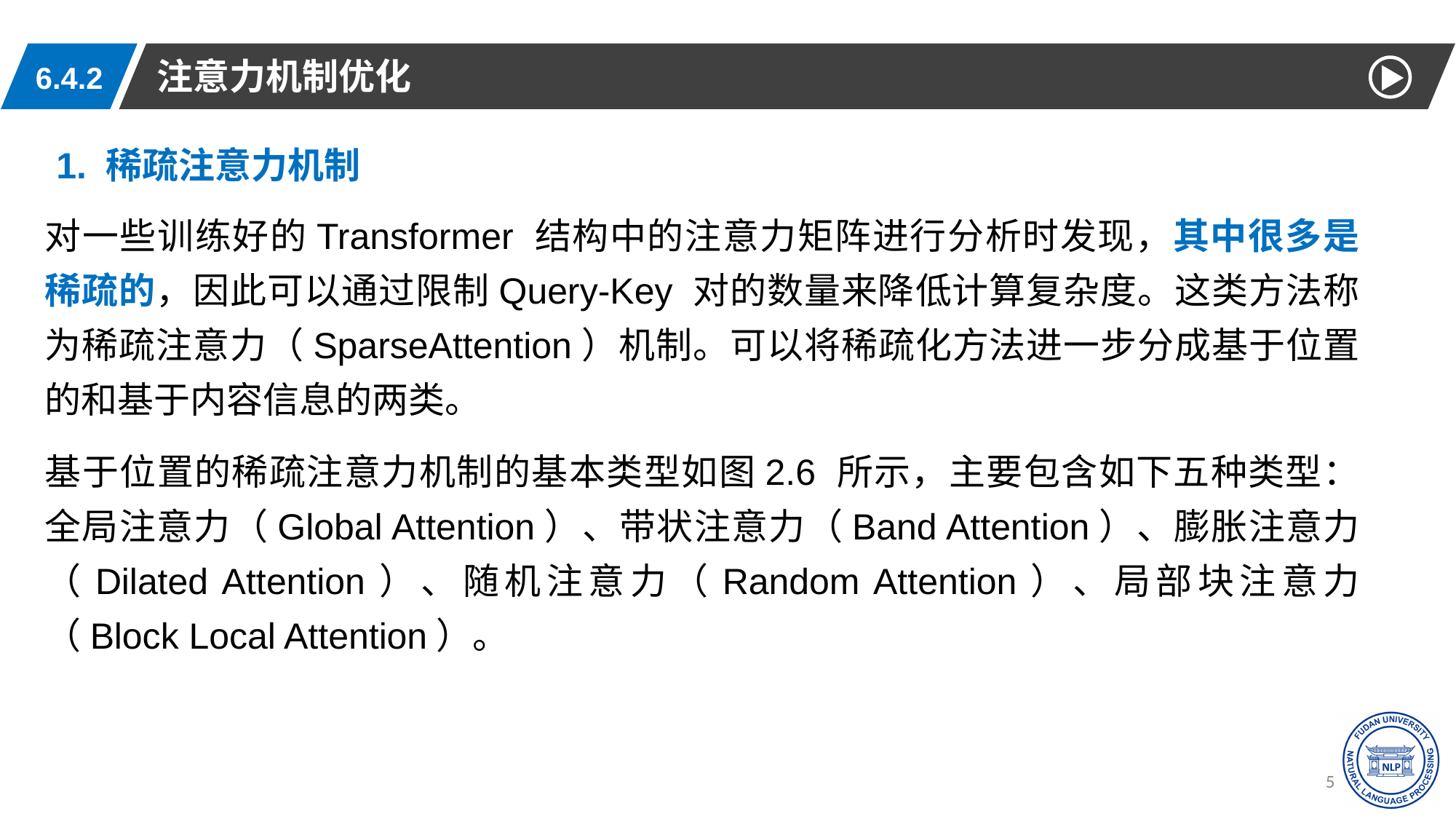

注意力机制优化
6.4.2

1. 稀疏注意力机制
对一些训练好的Transformer 结构中的注意力矩阵进行分析时发现，其中很多是稀疏的，因此可以通过限制Query-Key 对的数量来降低计算复杂度。这类方法称为稀疏注意力（SparseAttention）机制。可以将稀疏化方法进一步分成基于位置的和基于内容信息的两类。
基于位置的稀疏注意力机制的基本类型如图2.6 所示，主要包含如下五种类型：全局注意力（Global Attention）、带状注意力（Band Attention）、膨胀注意力（Dilated Attention）、随机注意力（Random Attention）、局部块注意力（Block Local Attention）。

50